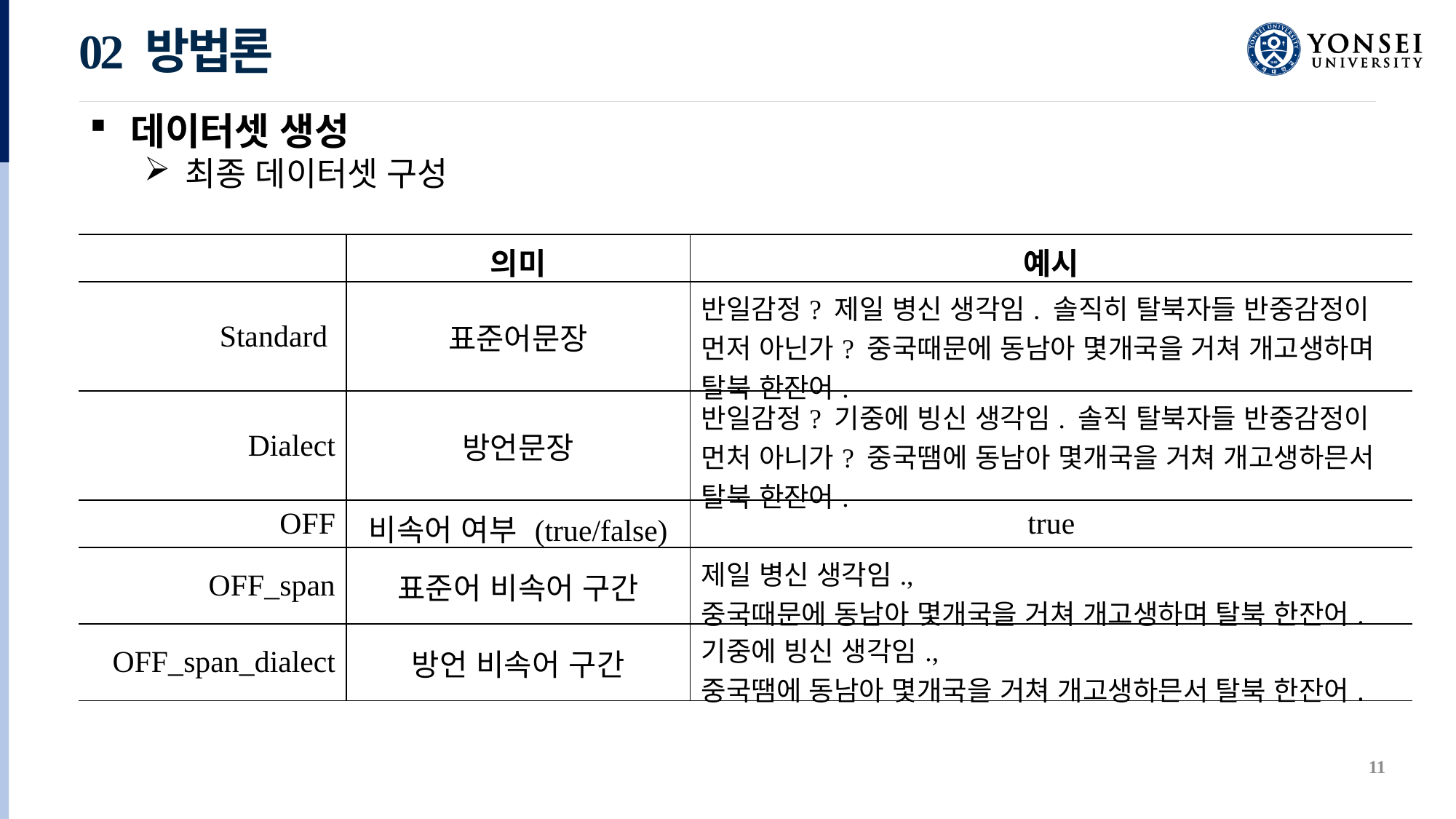

02 방법론
데이터셋 생성
최종 데이터셋 구성
|  | 의미 | 예시 |
| --- | --- | --- |
| Standard | 표준어문장 | 반일감정? 제일 병신 생각임. 솔직히 탈북자들 반중감정이 먼저 아닌가? 중국때문에 동남아 몇개국을 거쳐 개고생하며 탈북 한잔어. |
| Dialect | 방언문장 | 반일감정? 기중에 빙신 생각임. 솔직 탈북자들 반중감정이 먼처 아니가? 중국땜에 동남아 몇개국을 거쳐 개고생하믄서 탈북 한잔어. |
| OFF | 비속어 여부 (true/false) | true |
| OFF\_span | 표준어 비속어 구간 | 제일 병신 생각임., 중국때문에 동남아 몇개국을 거쳐 개고생하며 탈북 한잔어. |
| OFF\_span\_dialect | 방언 비속어 구간 | 기중에 빙신 생각임., 중국땜에 동남아 몇개국을 거쳐 개고생하믄서 탈북 한잔어. |
11